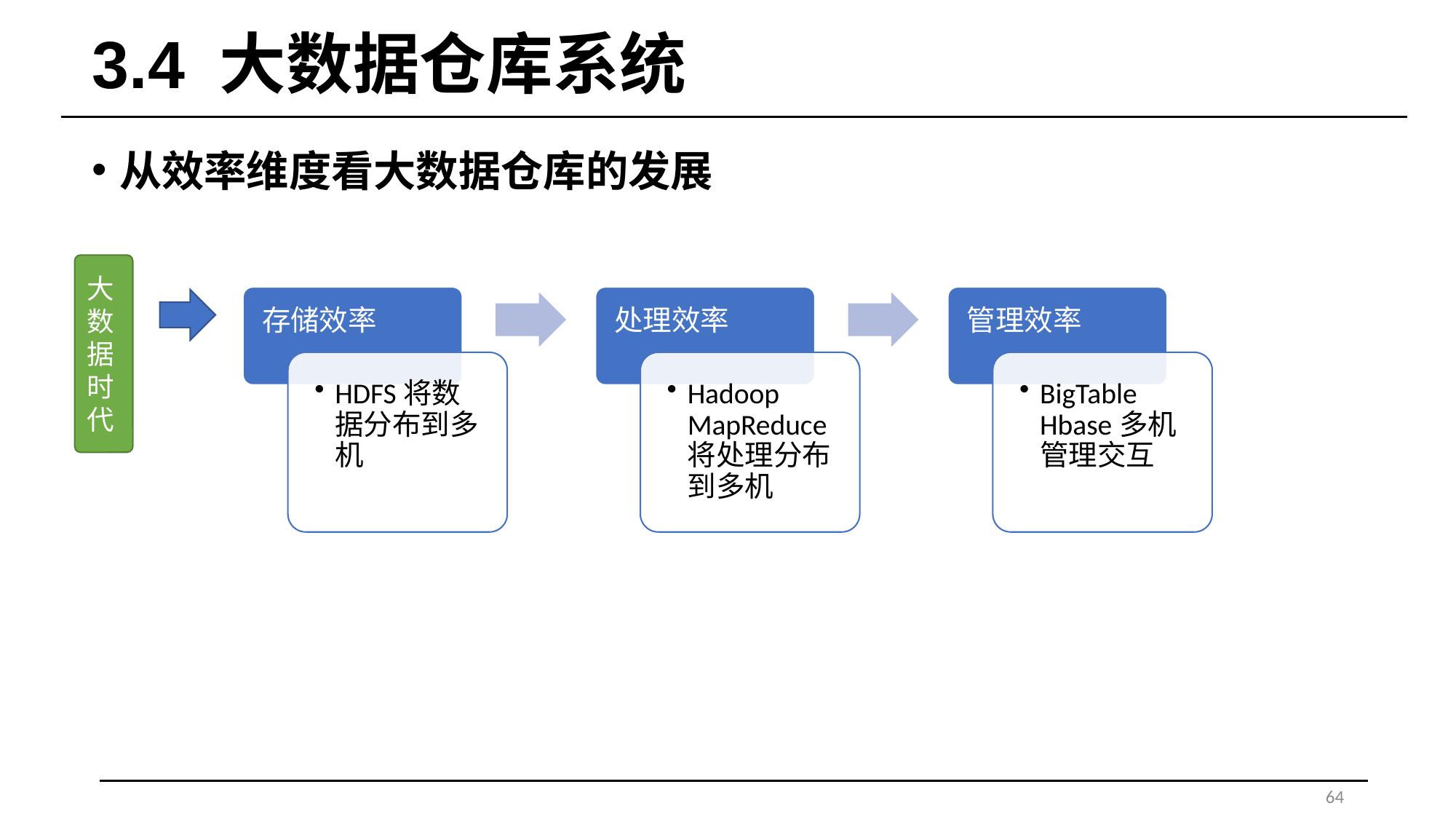

# 3.4 大数据仓库系统
存储效率
HDFS将数据分布到多机

处理效率
Hadoop MapReduce将处理分布到多机

管理效率
BigTable Hbase多机管理交互
从效率维度看大数据仓库的发展
大数据时代

64